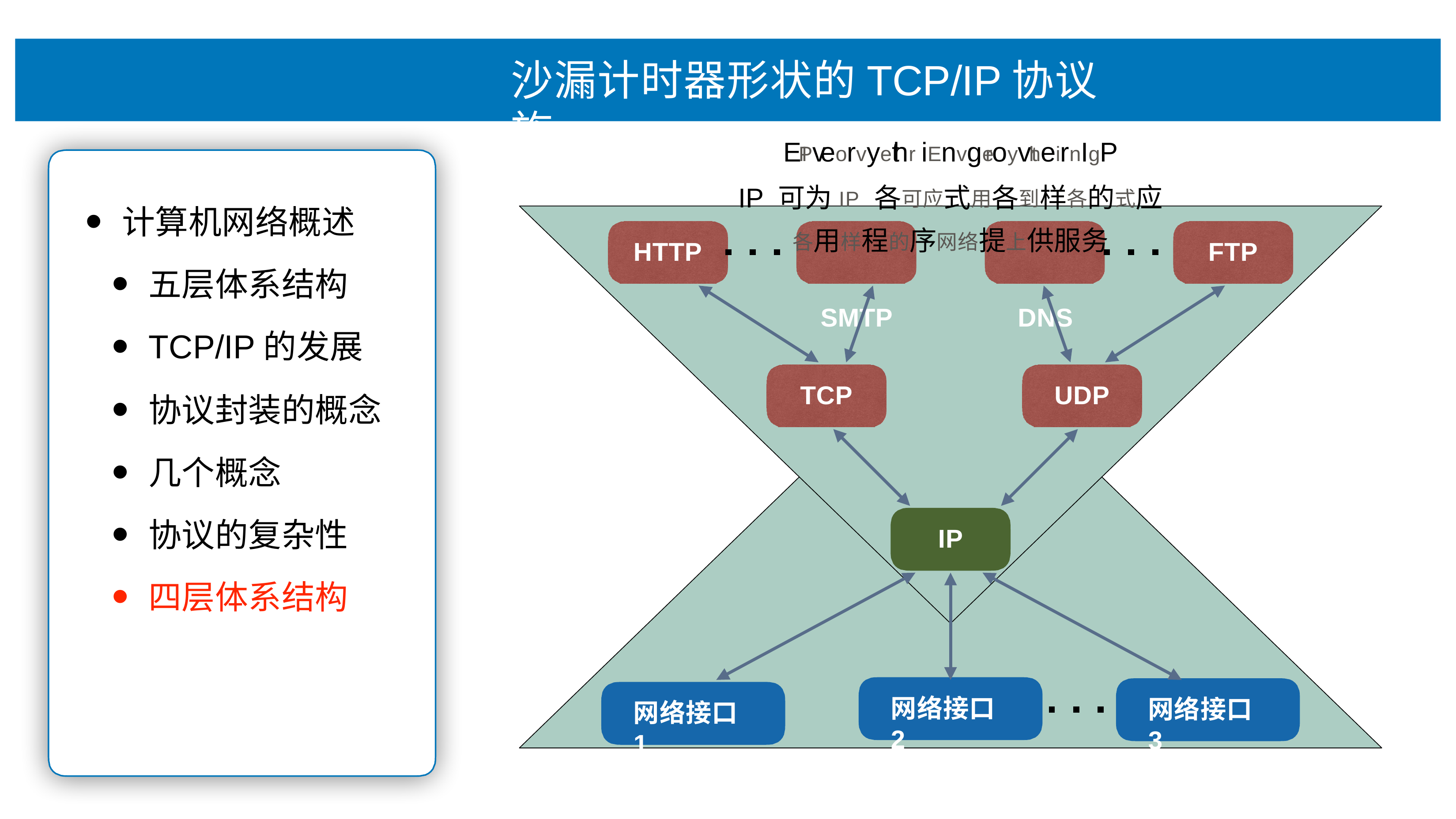

# 沙漏计时器形状的TCP/IP协议族
EIPveorvyethr iEnvgeroyvtheirnIgP
IP 可为IP 各可应式⽤各到样各的式应各⽤样程的序⽹络提上供服务

SMTP	DNS

计算机⽹络概述
五层体系结构
TCP/IP的发展
协议封装的概念
⼏个概念
协议的复杂性
四层体系结构

HTTP
FTP

TCP
UDP

IP

⽹络接⼝2
⽹络接⼝3
⽹络接⼝1